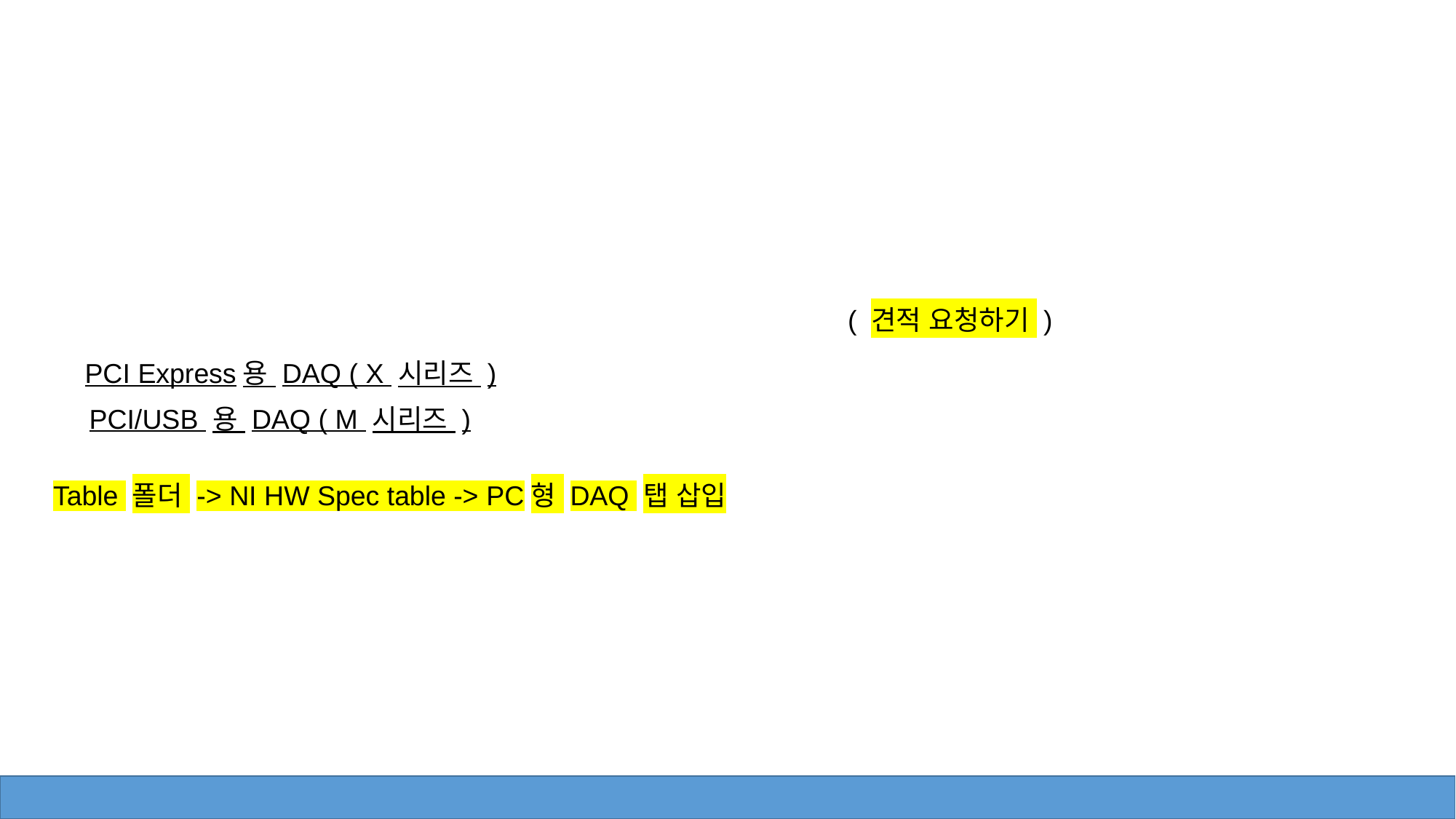

( 견적 요청하기 )
PCI Express용 DAQ ( X 시리즈 )
PCI/USB 용 DAQ ( M 시리즈 )
Table 폴더 -> NI HW Spec table -> PC형 DAQ 탭 삽입